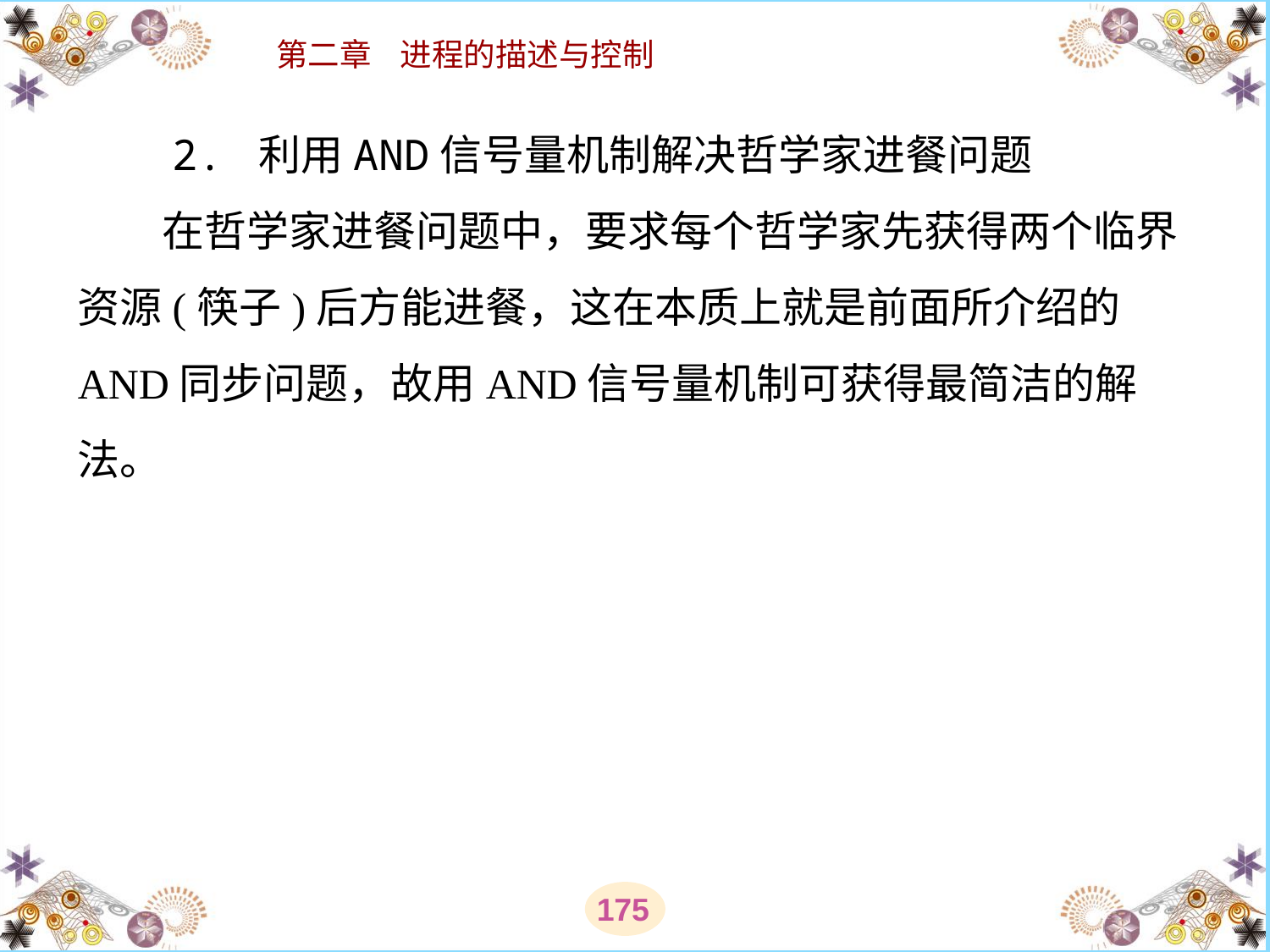

# 2. 利用AND信号量机制解决哲学家进餐问题 　　在哲学家进餐问题中，要求每个哲学家先获得两个临界资源(筷子)后方能进餐，这在本质上就是前面所介绍的AND同步问题，故用AND信号量机制可获得最简洁的解法。